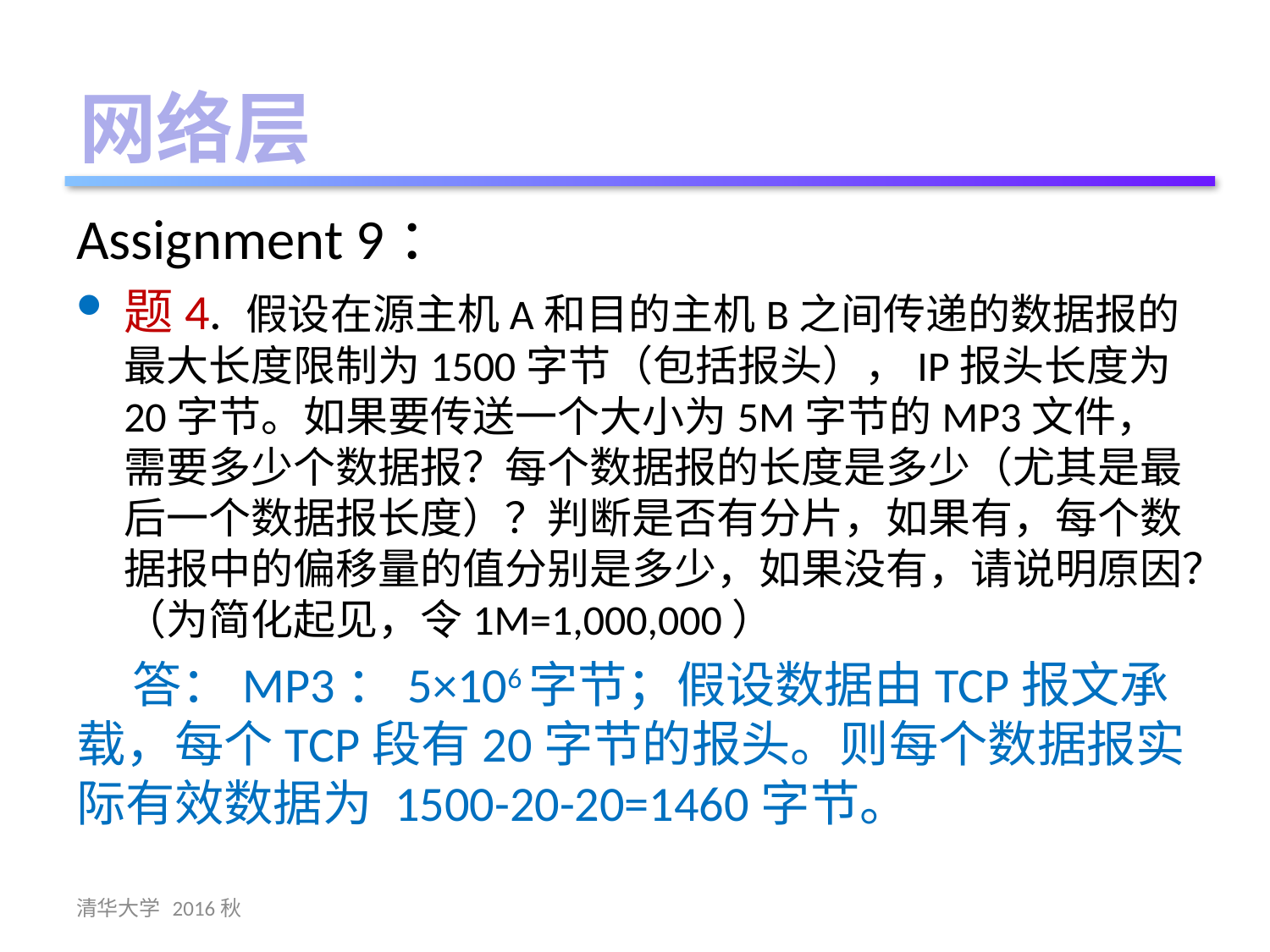

网络层
Assignment 9：
题4. 假设在源主机A和目的主机B之间传递的数据报的最大长度限制为1500字节（包括报头），IP报头长度为20字节。如果要传送一个大小为5M字节的MP3文件，需要多少个数据报？每个数据报的长度是多少（尤其是最后一个数据报长度）？判断是否有分片，如果有，每个数据报中的偏移量的值分别是多少，如果没有，请说明原因？（为简化起见，令1M=1,000,000）
    答：MP3：5×106字节；假设数据由TCP报文承载，每个TCP段有20字节的报头。则每个数据报实际有效数据为 1500-20-20=1460字节。

清华大学 2016秋
55